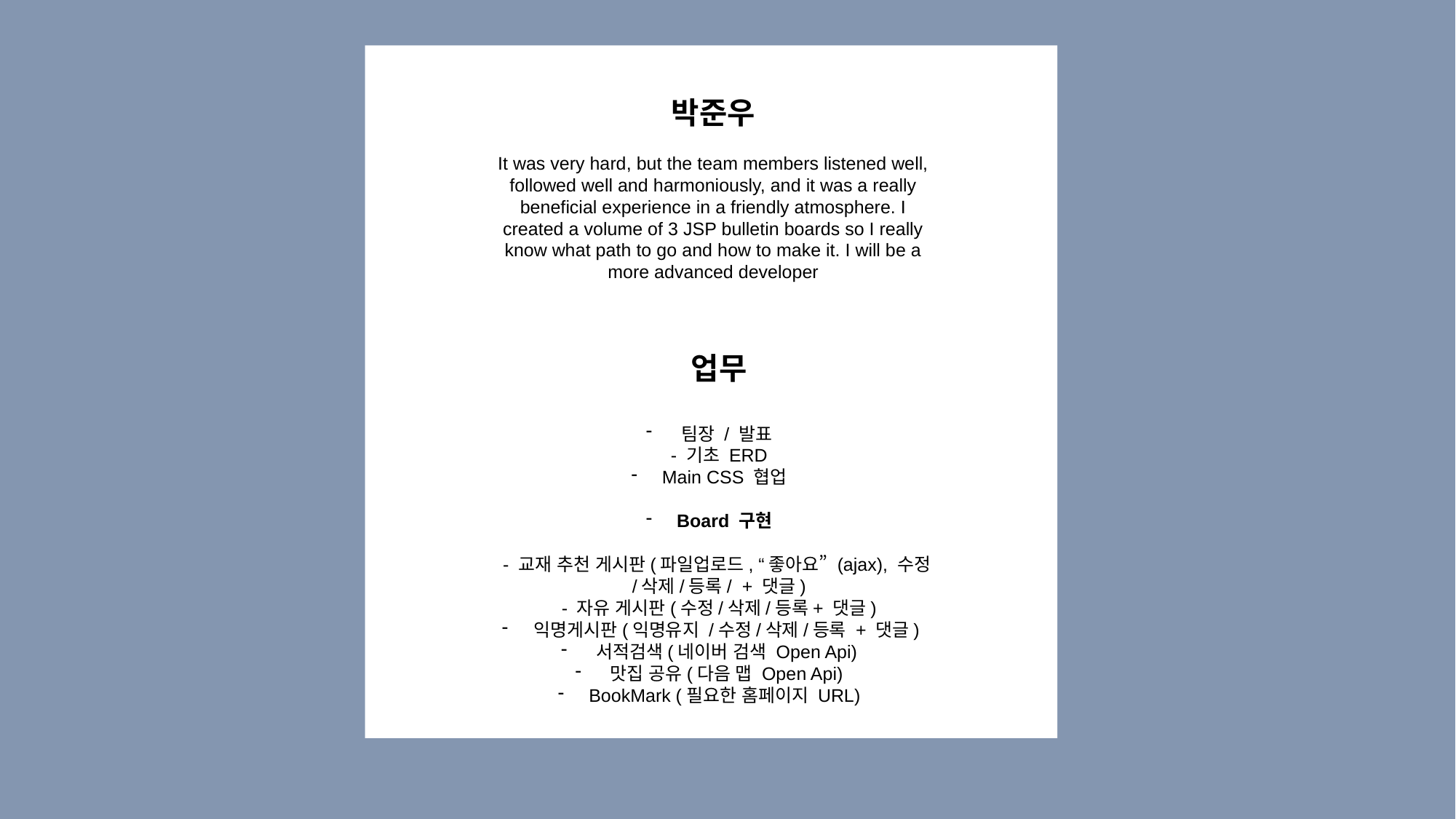

박준우
It was very hard, but the team members listened well, followed well and harmoniously, and it was a really beneficial experience in a friendly atmosphere. I created a volume of 3 JSP bulletin boards so I really know what path to go and how to make it. I will be a more advanced developer
업무

 팀장 / 발표
- 기초 ERD
 Main CSS 협업

 Board 구현

- 교재 추천 게시판(파일업로드, “좋아요” (ajax), 수정/삭제/등록/  + 댓글)
- 자유 게시판(수정/삭제/등록+ 댓글)
 익명게시판(익명유지 /수정/삭제/등록 + 댓글)
 서적검색(네이버 검색 Open Api)
 맛집 공유(다음 맵 Open Api)
 BookMark (필요한 홈페이지 URL)